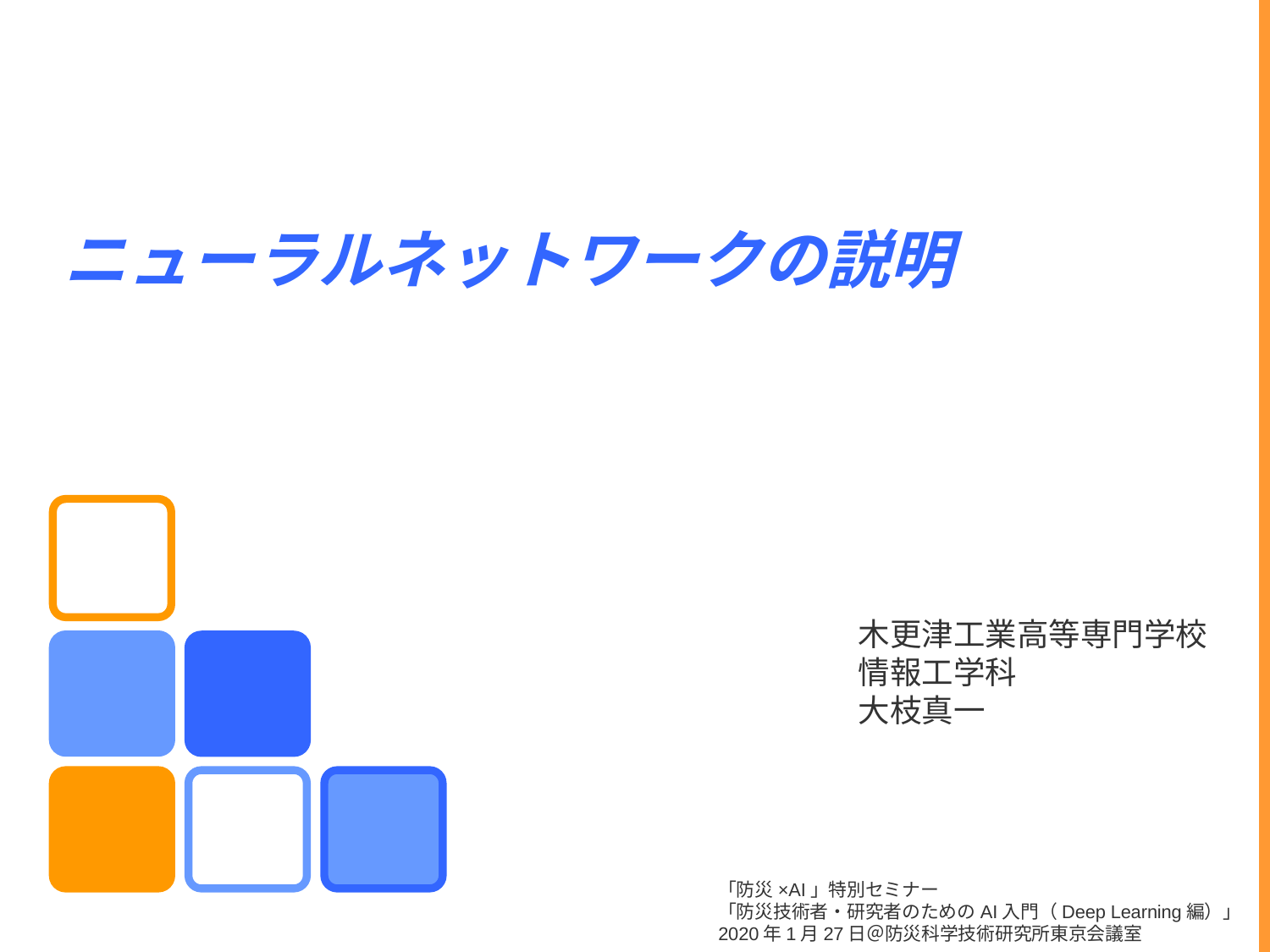

# ニューラルネットワークの説明
木更津工業高等専門学校
情報工学科
大枝真一
「防災×AI」特別セミナー
「防災技術者・研究者のためのAI入門（Deep Learning編）」
2020年1月27日＠防災科学技術研究所東京会議室
1